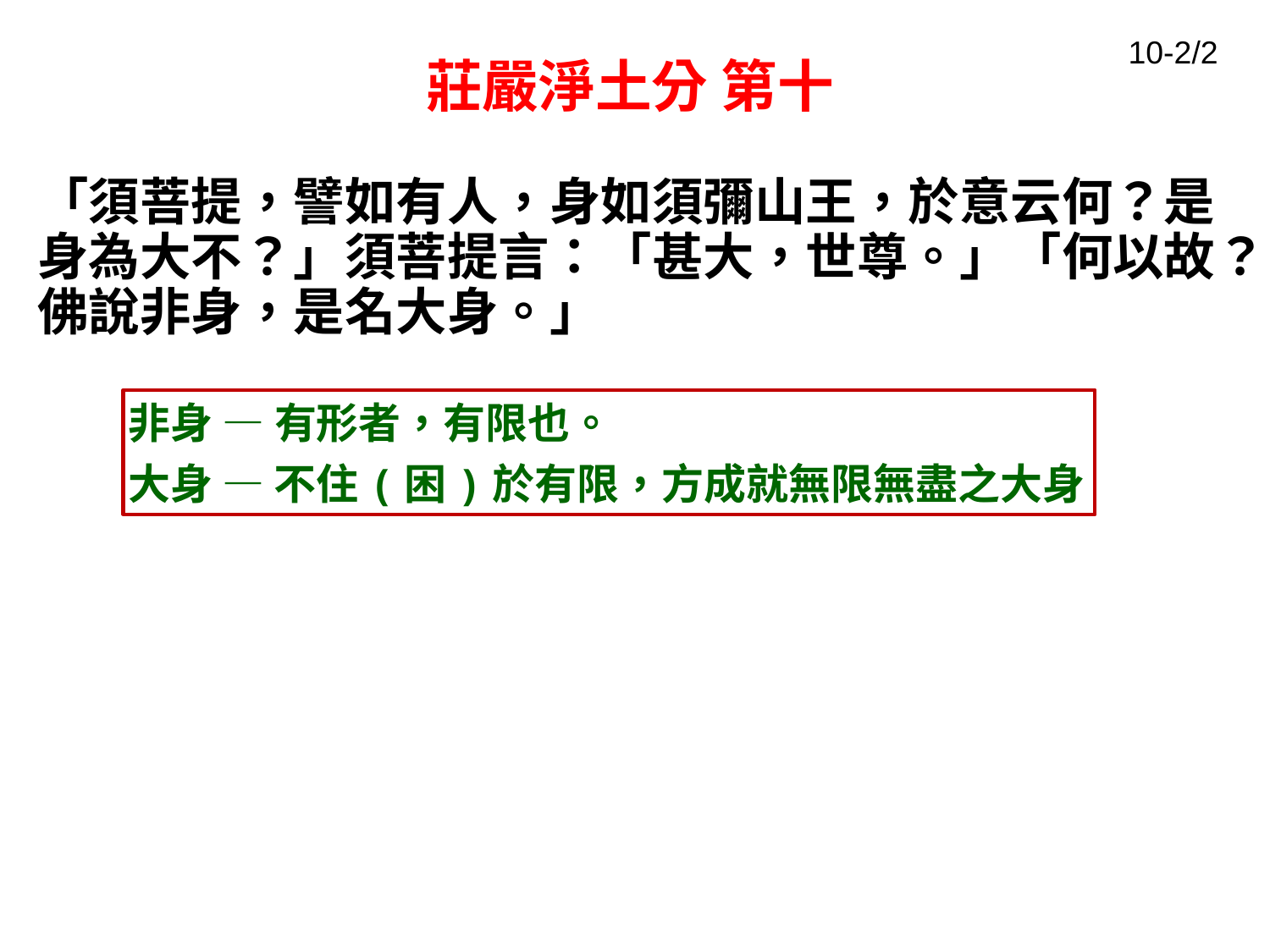

10-2/2
# 莊嚴淨土分 第十
「須菩提，譬如有人，身如須彌山王，於意云何？是身為大不？」須菩提言：「甚大，世尊。」「何以故？佛說非身，是名大身。」
非身 — 有形者，有限也。
大身 — 不住(困)於有限，方成就無限無盡之大身